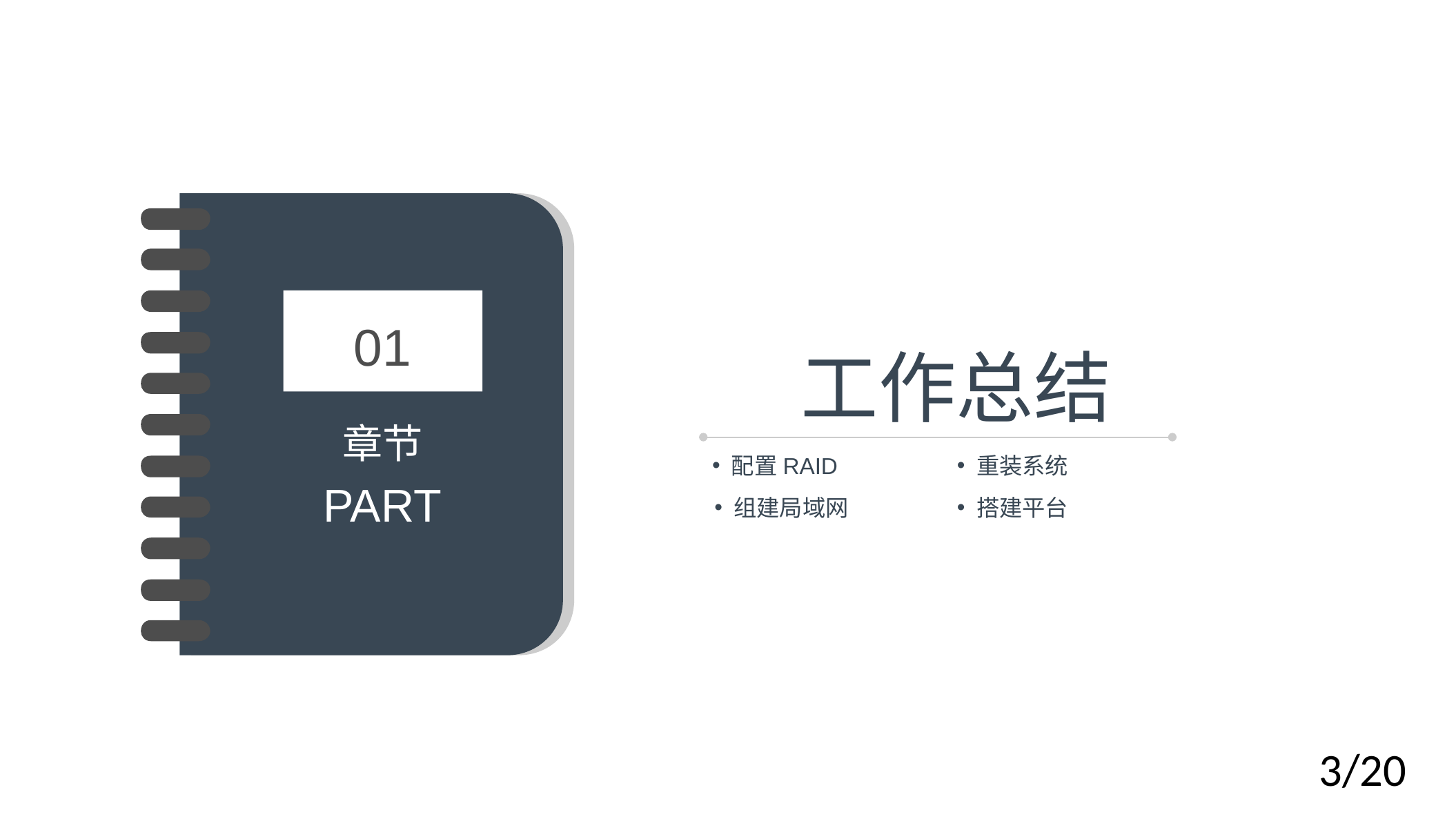

01
章节
PART
工作总结
配置RAID
重装系统
组建局域网
搭建平台
3/20